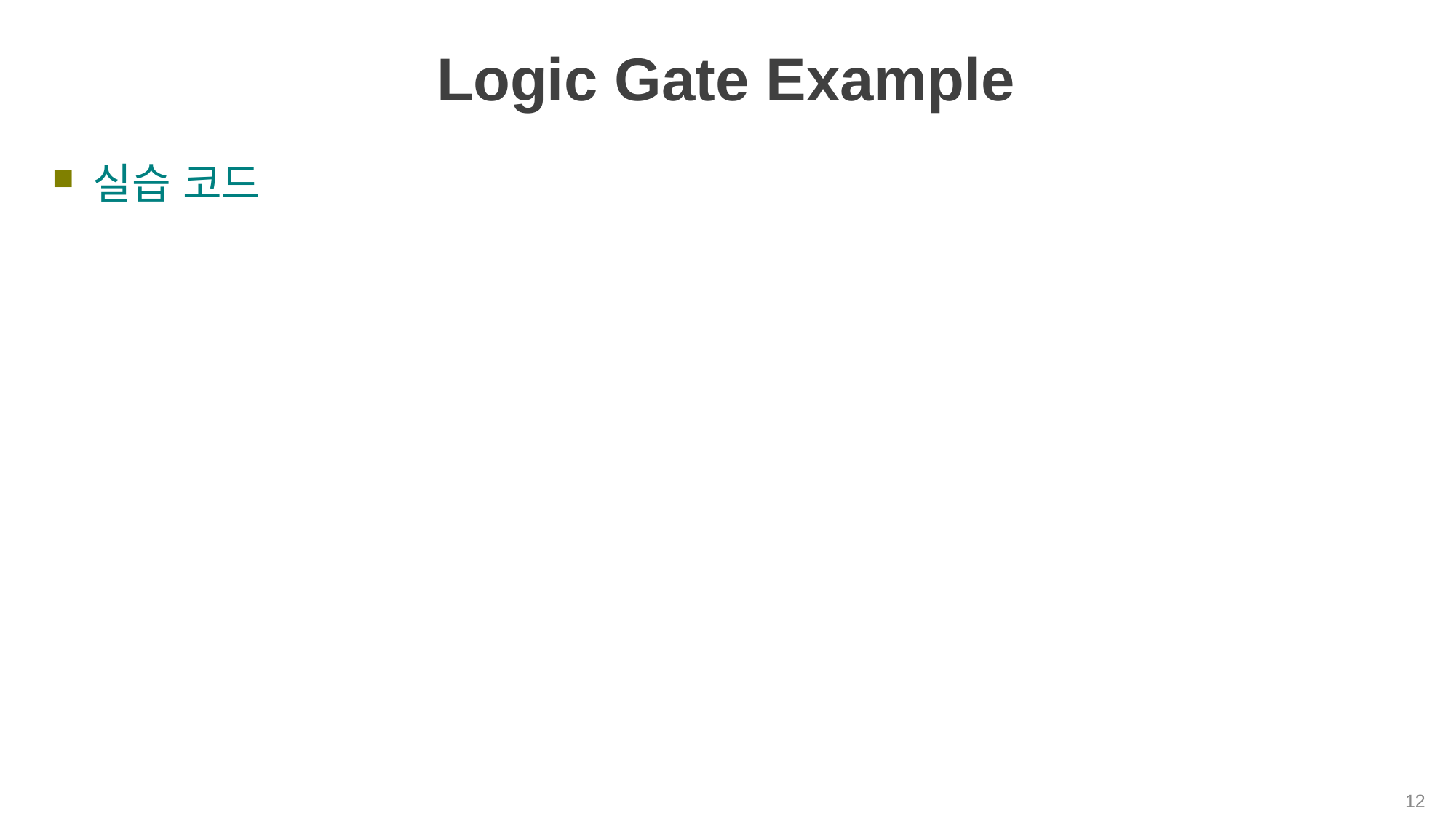

# Logic Gate Example
실습 코드
12